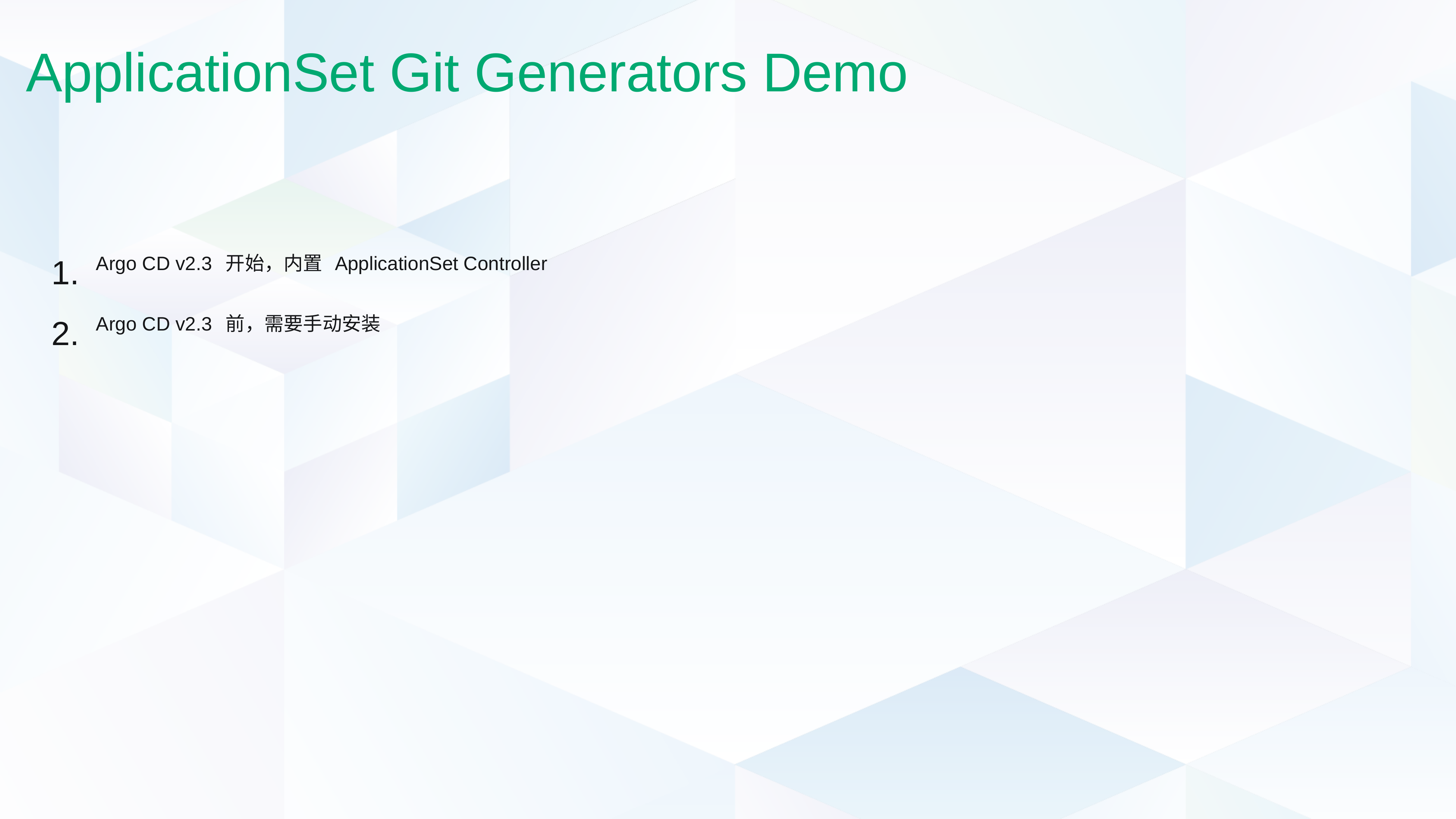

# ApplicationSet Git Generators Demo
Argo CD v2.3 开始，内置 ApplicationSet Controller
Argo CD v2.3 前，需要手动安装